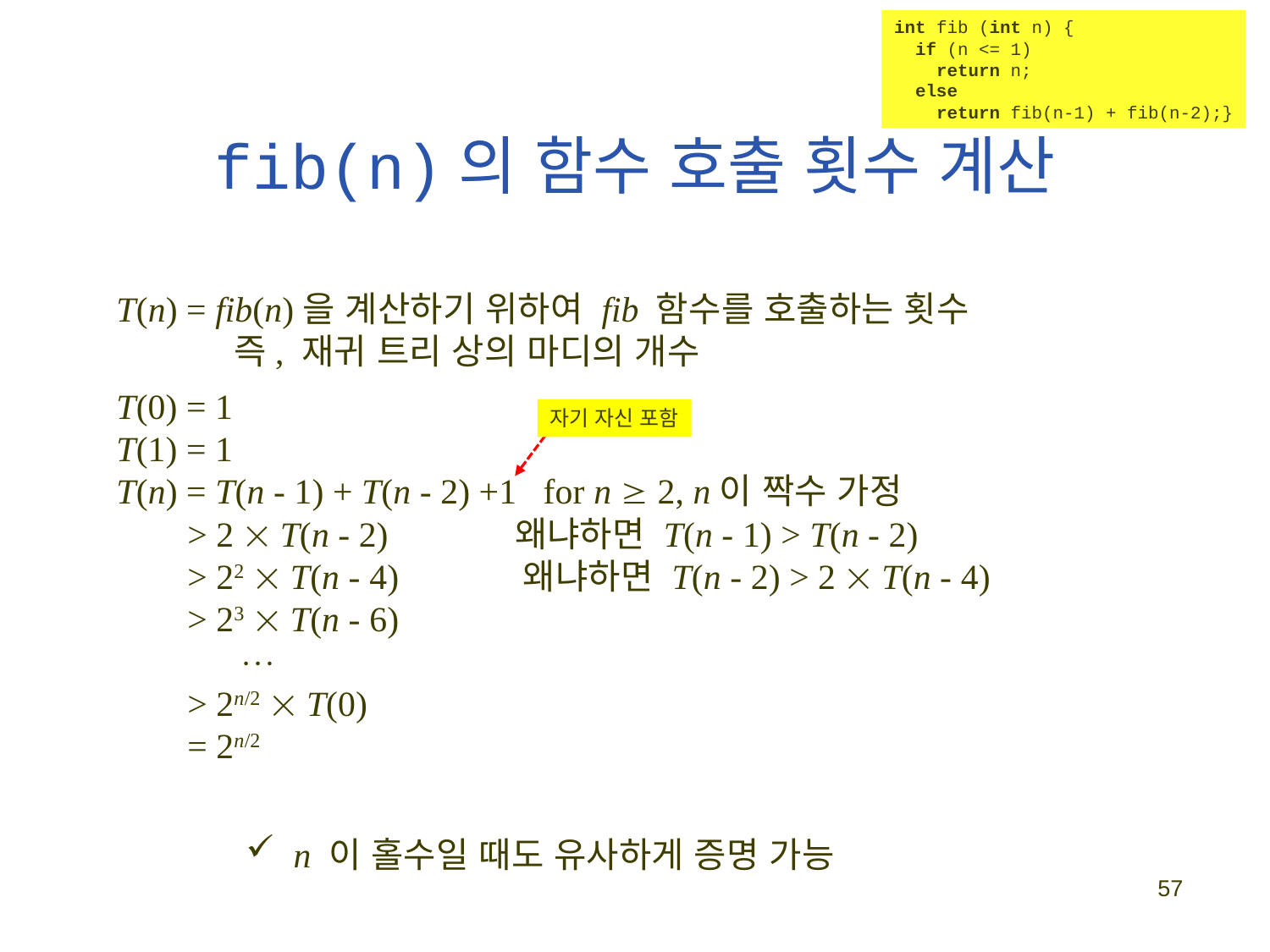

int fib (int n) {
  if (n <= 1)
    return n;
  else
    return fib(n-1) + fib(n-2);}
# fib(n)의 함수 호출 횟수 계산
T(n) = fib(n)을 계산하기 위하여 fib 함수를 호출하는 횟수
           즉, 재귀 트리 상의 마디의 개수

T(0) = 1
T(1) = 1
T(n) = T(n - 1) + T(n - 2) +1   for n ≥ 2, n이 짝수 가정
        > 2 × T(n - 2)	 왜냐하면 T(n - 1) > T(n - 2)
        > 22 × T(n - 4)             왜냐하면 T(n - 2) > 2 × T(n - 4)
        > 23 × T(n - 6)
              …
        > 2n/2 × T(0)
        = 2n/2
자기 자신 포함
n 이 홀수일 때도 유사하게 증명 가능
57